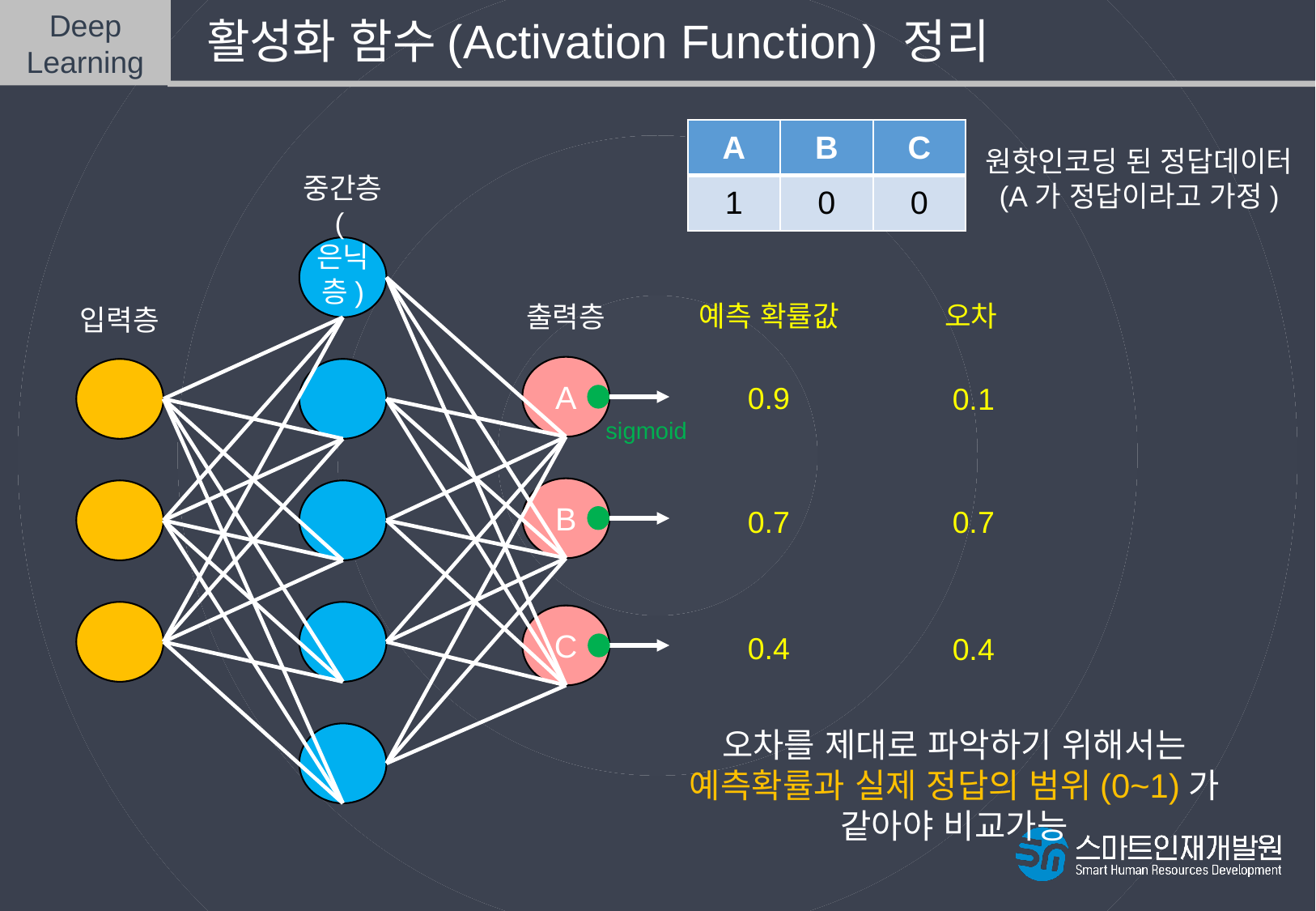

Deep
Learning
 활성화 함수(Activation Function) 정리

| A | B | C |
| --- | --- | --- |
| 1 | 0 | 0 |
원핫인코딩 된 정답데이터
(A가 정답이라고 가정)
중간층
(은닉층)

출력층
입력층
A

B

C

오차
0.1
0.7
0.4
예측 확률값
0.9

sigmoid
0.7

0.4

오차를 제대로 파악하기 위해서는 예측확률과 실제 정답의 범위(0~1)가 같아야 비교가능